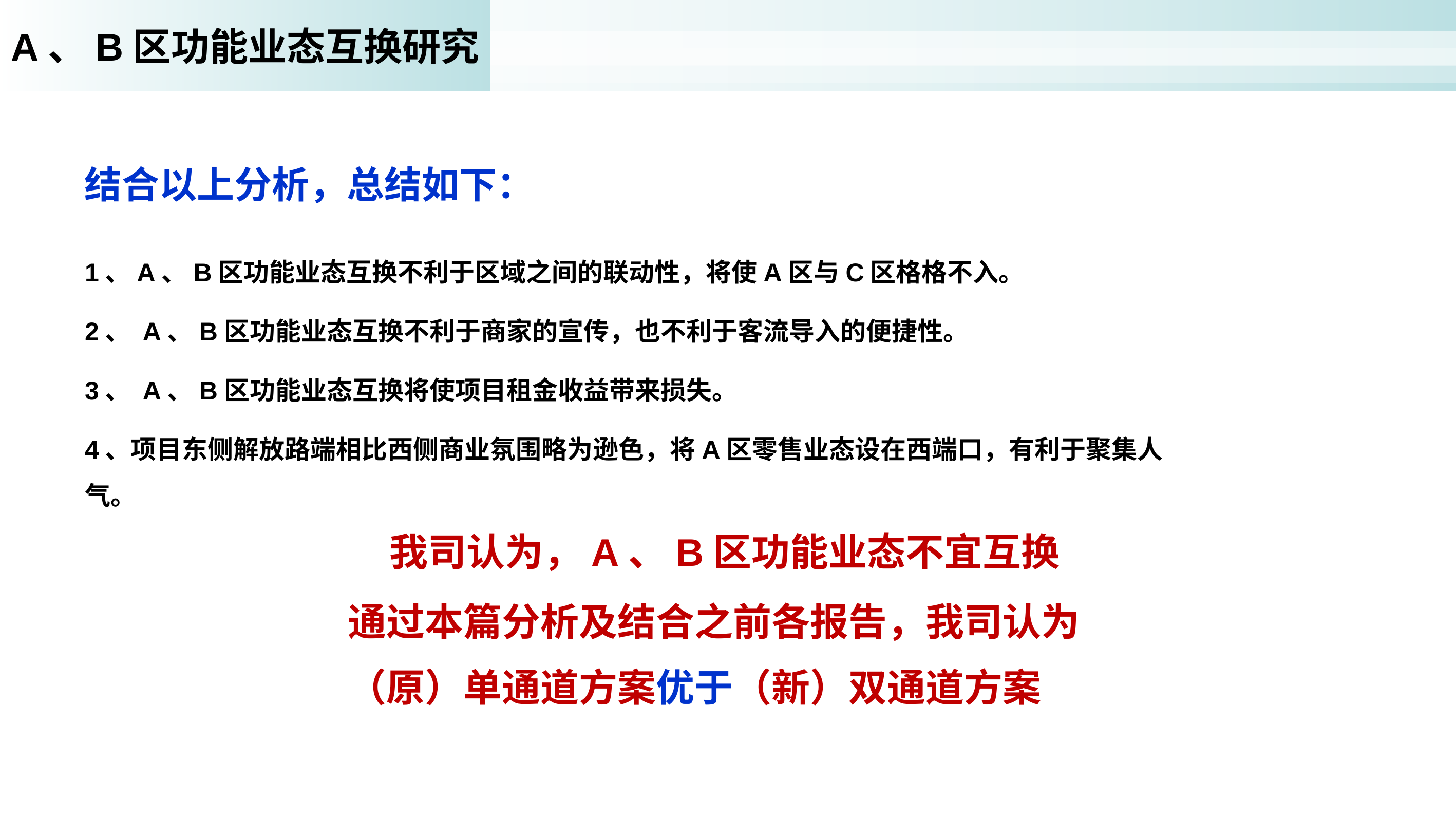

A、B区功能业态互换研究
结合以上分析，总结如下：
1、A、B区功能业态互换不利于区域之间的联动性，将使A区与C区格格不入。
2、 A、B区功能业态互换不利于商家的宣传，也不利于客流导入的便捷性。
3、 A、B区功能业态互换将使项目租金收益带来损失。
4、项目东侧解放路端相比西侧商业氛围略为逊色，将A区零售业态设在西端口，有利于聚集人气。
我司认为，A、B区功能业态不宜互换
通过本篇分析及结合之前各报告，我司认为
（原）单通道方案优于（新）双通道方案